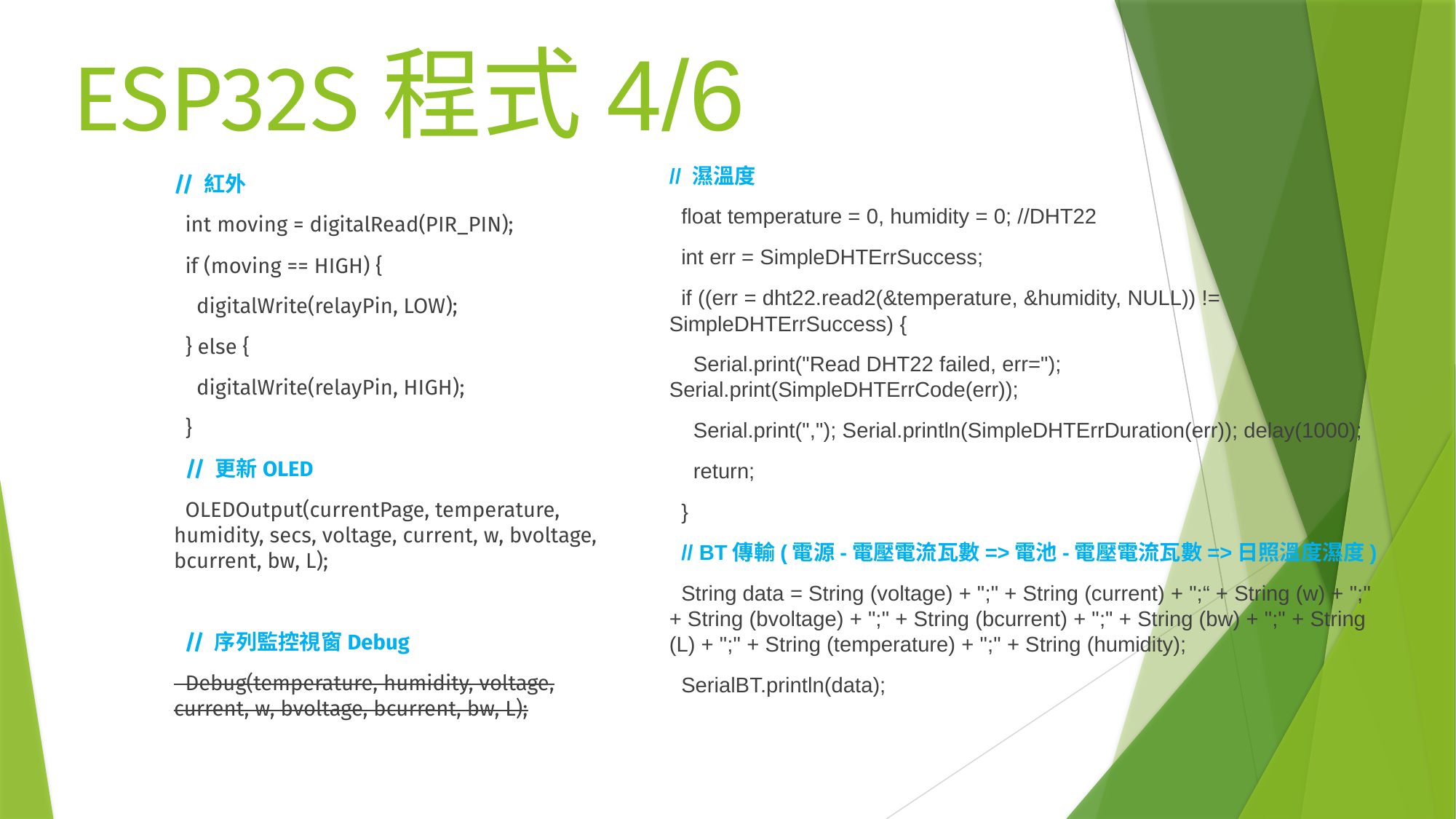

# ESP32S程式4/6

// 濕溫度
  float temperature = 0, humidity = 0; //DHT22
  int err = SimpleDHTErrSuccess;
  if ((err = dht22.read2(&temperature, &humidity, NULL)) != SimpleDHTErrSuccess) {
    Serial.print("Read DHT22 failed, err="); Serial.print(SimpleDHTErrCode(err));
    Serial.print(","); Serial.println(SimpleDHTErrDuration(err)); delay(1000);
    return;
  }
  // BT傳輸(電源-電壓電流瓦數=>電池-電壓電流瓦數=>日照溫度濕度)
  String data = String (voltage) + ";" + String (current) + ";“ + String (w) + ";" + String (bvoltage) + ";" + String (bcurrent) + ";" + String (bw) + ";" + String (L) + ";" + String (temperature) + ";" + String (humidity);
  SerialBT.println(data);
// 紅外
  int moving = digitalRead(PIR_PIN);
  if (moving == HIGH) {
    digitalWrite(relayPin, LOW);
  } else {
    digitalWrite(relayPin, HIGH);
  }
  // 更新OLED
  OLEDOutput(currentPage, temperature, humidity, secs, voltage, current, w, bvoltage, bcurrent, bw, L);

  // 序列監控視窗Debug
  Debug(temperature, humidity, voltage, current, w, bvoltage, bcurrent, bw, L);